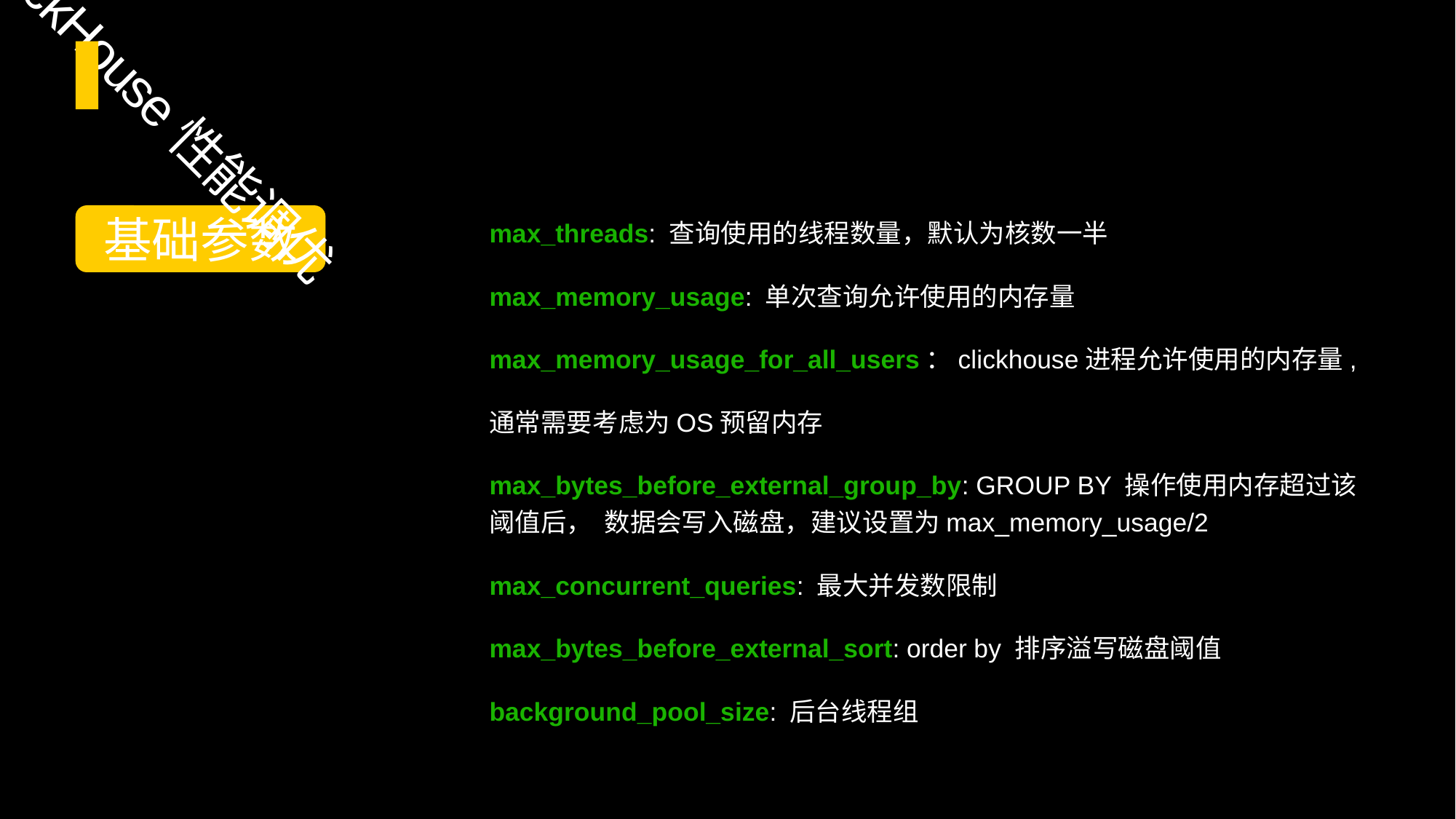

ClickHouse性能调优
基础参数
max_threads: 查询使⽤的线程数量，默认为核数⼀半
max_memory_usage: 单次查询允许使⽤的内存量
max_memory_usage_for_all_users：clickhouse进程允许使⽤的内存量,
通常需要考虑为OS预留内存
max_bytes_before_external_group_by: GROUP BY 操作使⽤内存超过该阈值后，  数据会写⼊磁盘，建议设置为max_memory_usage/2
max_concurrent_queries: 最⼤并发数限制
max_bytes_before_external_sort: order by 排序溢写磁盘阈值
background_pool_size: 后台线程组